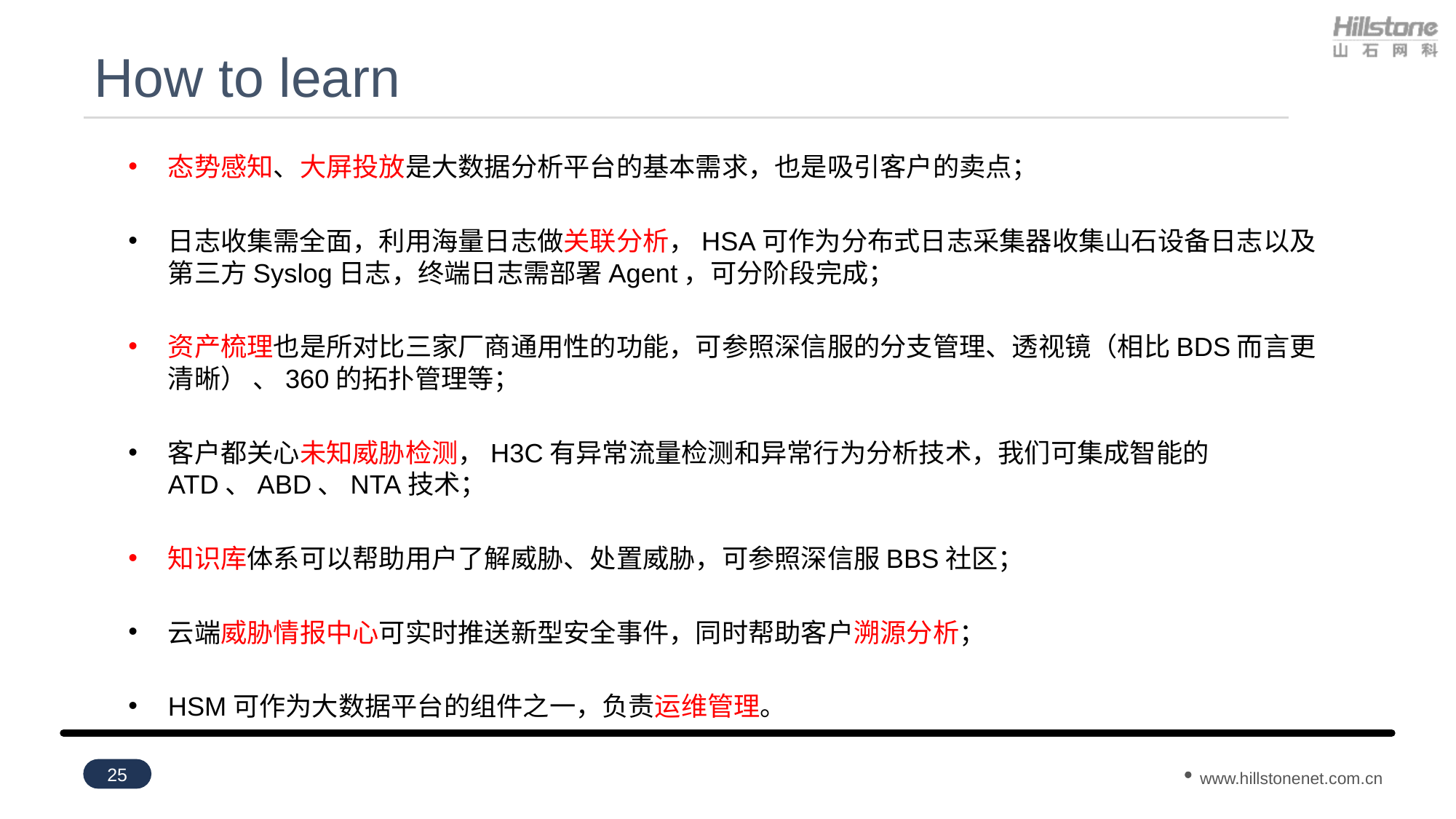

# How to learn
态势感知、大屏投放是大数据分析平台的基本需求，也是吸引客户的卖点；

日志收集需全面，利用海量日志做关联分析，HSA可作为分布式日志采集器收集山石设备日志以及第三方Syslog日志，终端日志需部署Agent，可分阶段完成；

资产梳理也是所对比三家厂商通用性的功能，可参照深信服的分支管理、透视镜（相比BDS而言更清晰） 、360的拓扑管理等；

客户都关心未知威胁检测，H3C有异常流量检测和异常行为分析技术，我们可集成智能的ATD、ABD、NTA技术；

知识库体系可以帮助用户了解威胁、处置威胁，可参照深信服BBS社区；

云端威胁情报中心可实时推送新型安全事件，同时帮助客户溯源分析；

HSM可作为大数据平台的组件之一，负责运维管理。
25